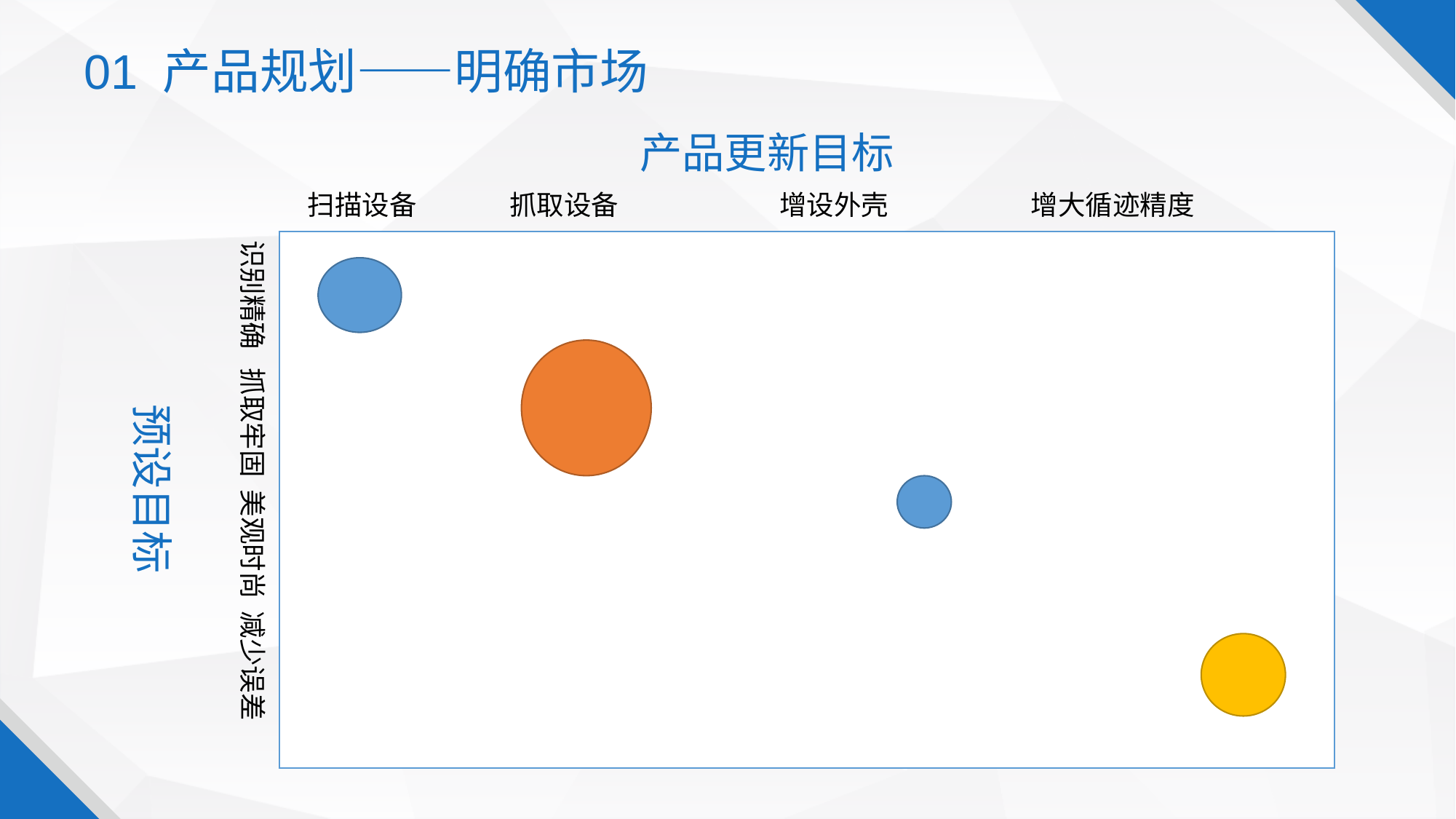

01 产品规划——明确市场
产品更新目标
扫描设备               抓取设备                          增设外壳                       增大循迹精度
识别精确   抓取牢固  美观时尚  减少误差

预设目标